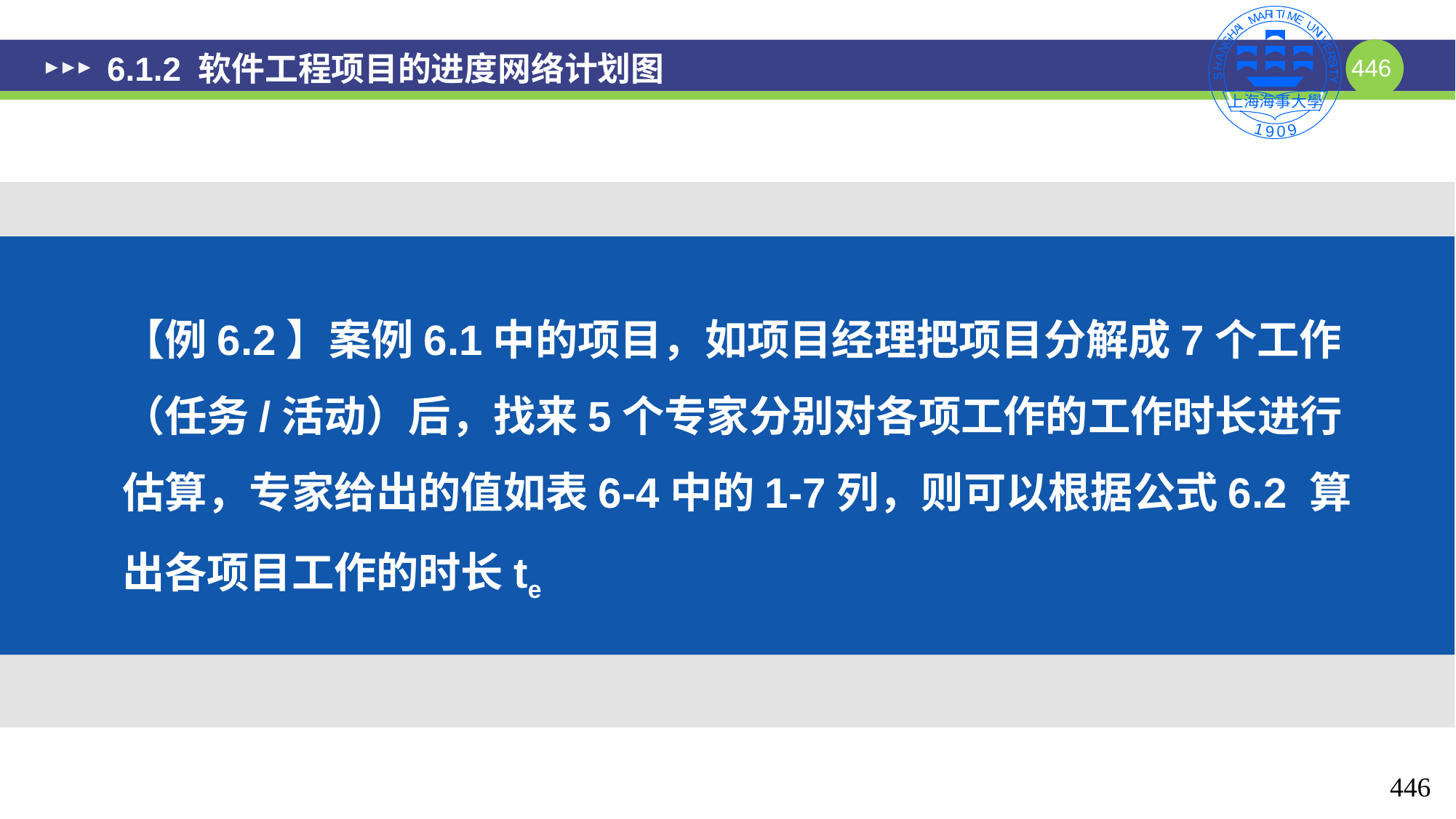

# 6.1.2 软件工程项目的进度网络计划图

【例6.2】案例6.1中的项目，如项目经理把项目分解成7个工作（任务/活动）后，找来5个专家分别对各项工作的工作时长进行估算，专家给出的值如表6-4中的1-7列，则可以根据公式6.2 算出各项目工作的时长te
446
446